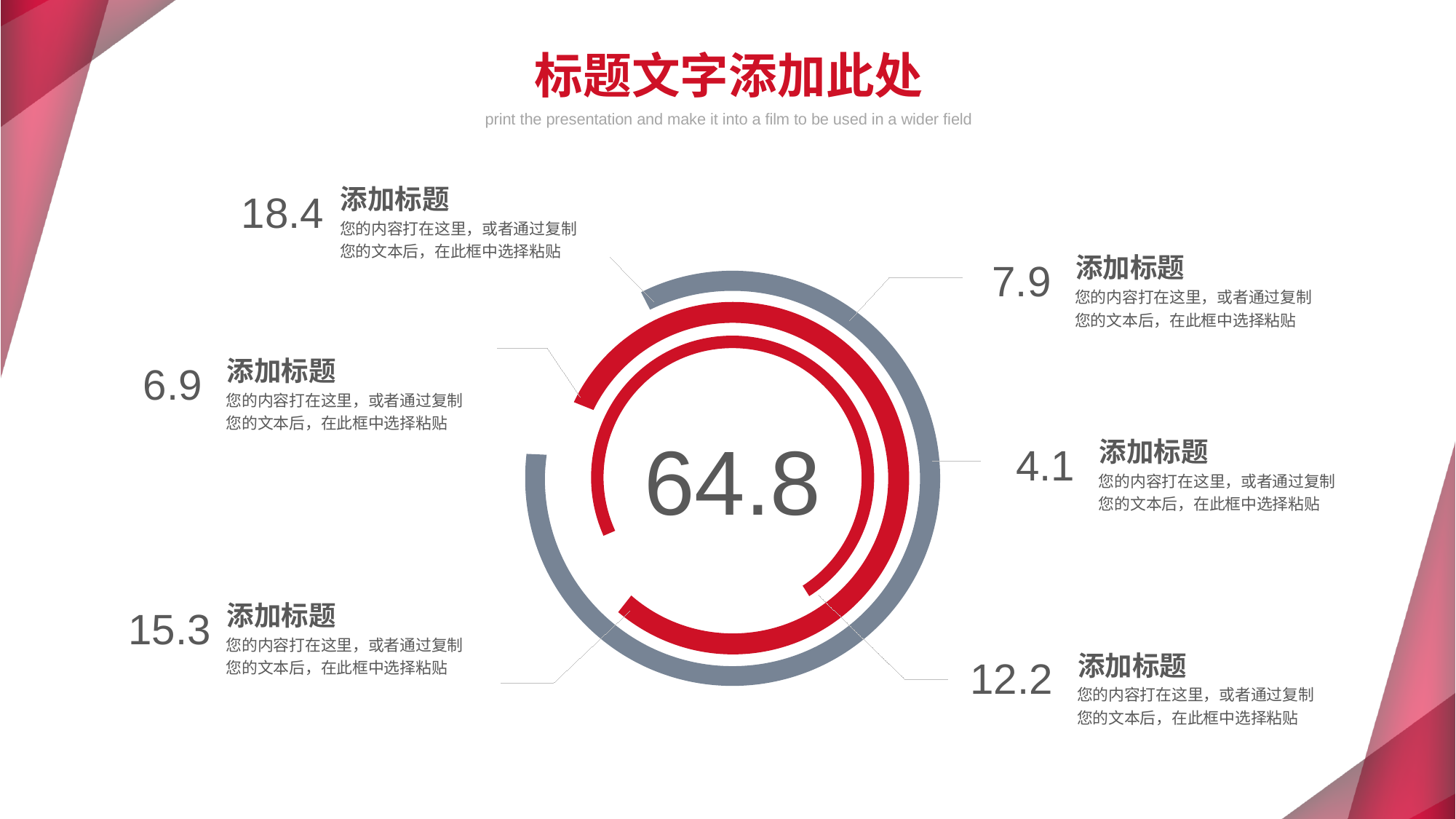

标题文字添加此处
print the presentation and make it into a film to be used in a wider field
添加标题
18.4
您的内容打在这里，或者通过复制您的文本后，在此框中选择粘贴
添加标题
7.9

您的内容打在这里，或者通过复制您的文本后，在此框中选择粘贴

添加标题

6.9
您的内容打在这里，或者通过复制您的文本后，在此框中选择粘贴
添加标题
64.8
4.1

您的内容打在这里，或者通过复制您的文本后，在此框中选择粘贴
添加标题

15.3

您的内容打在这里，或者通过复制您的文本后，在此框中选择粘贴
添加标题
12.2
您的内容打在这里，或者通过复制您的文本后，在此框中选择粘贴